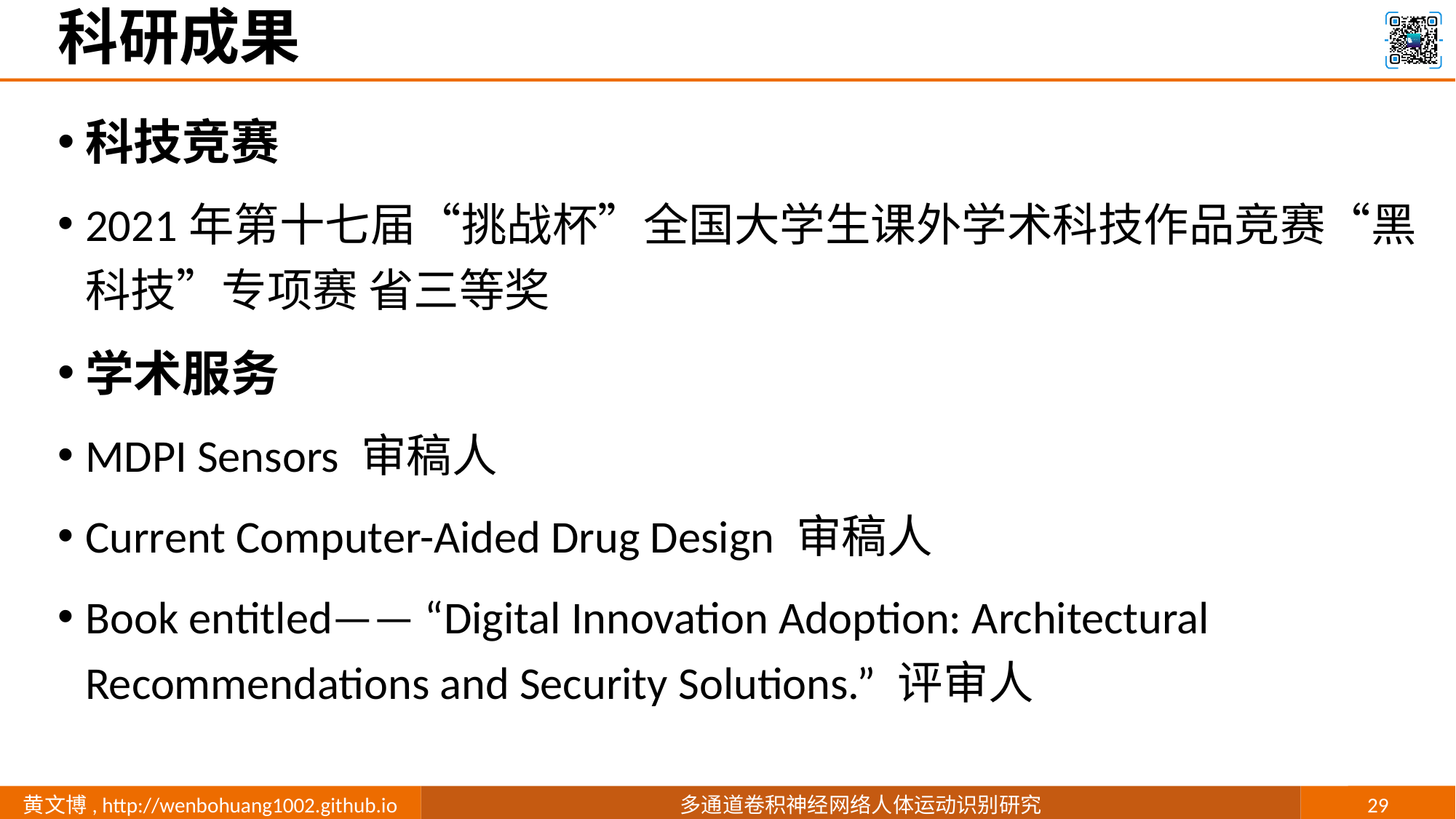

# 科研成果
科技竞赛
2021年第十七届“挑战杯”全国大学生课外学术科技作品竞赛“黑科技”专项赛 省三等奖
学术服务
MDPI Sensors 审稿人
Current Computer-Aided Drug Design 审稿人
Book entitled—— “Digital Innovation Adoption: Architectural Recommendations and Security Solutions.” 评审人